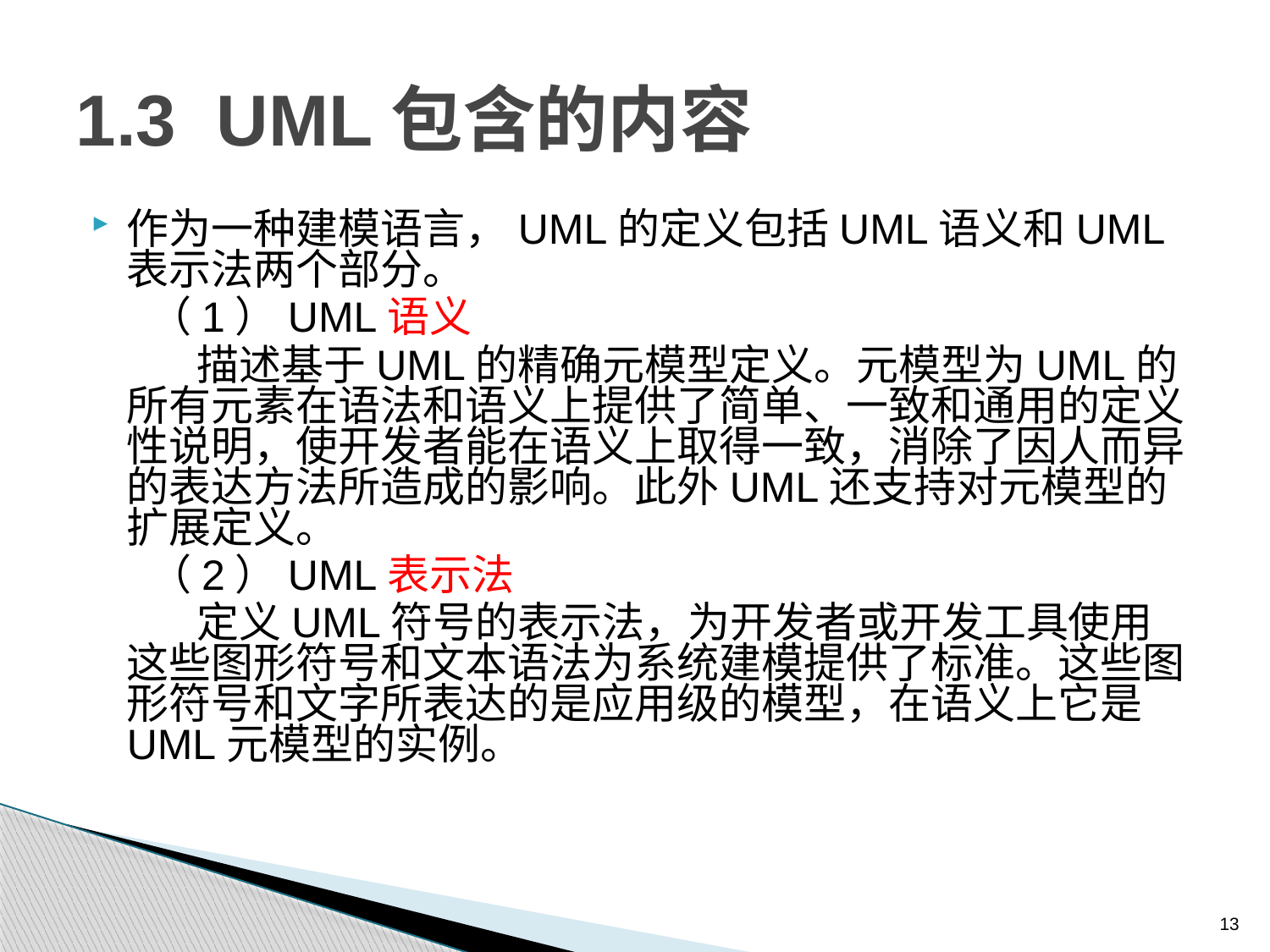

# 1.3  UML包含的内容
作为一种建模语言，UML的定义包括UML语义和UML表示法两个部分。
     （1）UML语义
          描述基于UML的精确元模型定义。元模型为UML的所有元素在语法和语义上提供了简单、一致和通用的定义性说明，使开发者能在语义上取得一致，消除了因人而异的表达方法所造成的影响。此外UML还支持对元模型的扩展定义。
     （2）UML表示法
          定义UML符号的表示法，为开发者或开发工具使用这些图形符号和文本语法为系统建模提供了标准。这些图形符号和文字所表达的是应用级的模型，在语义上它是UML元模型的实例。
13